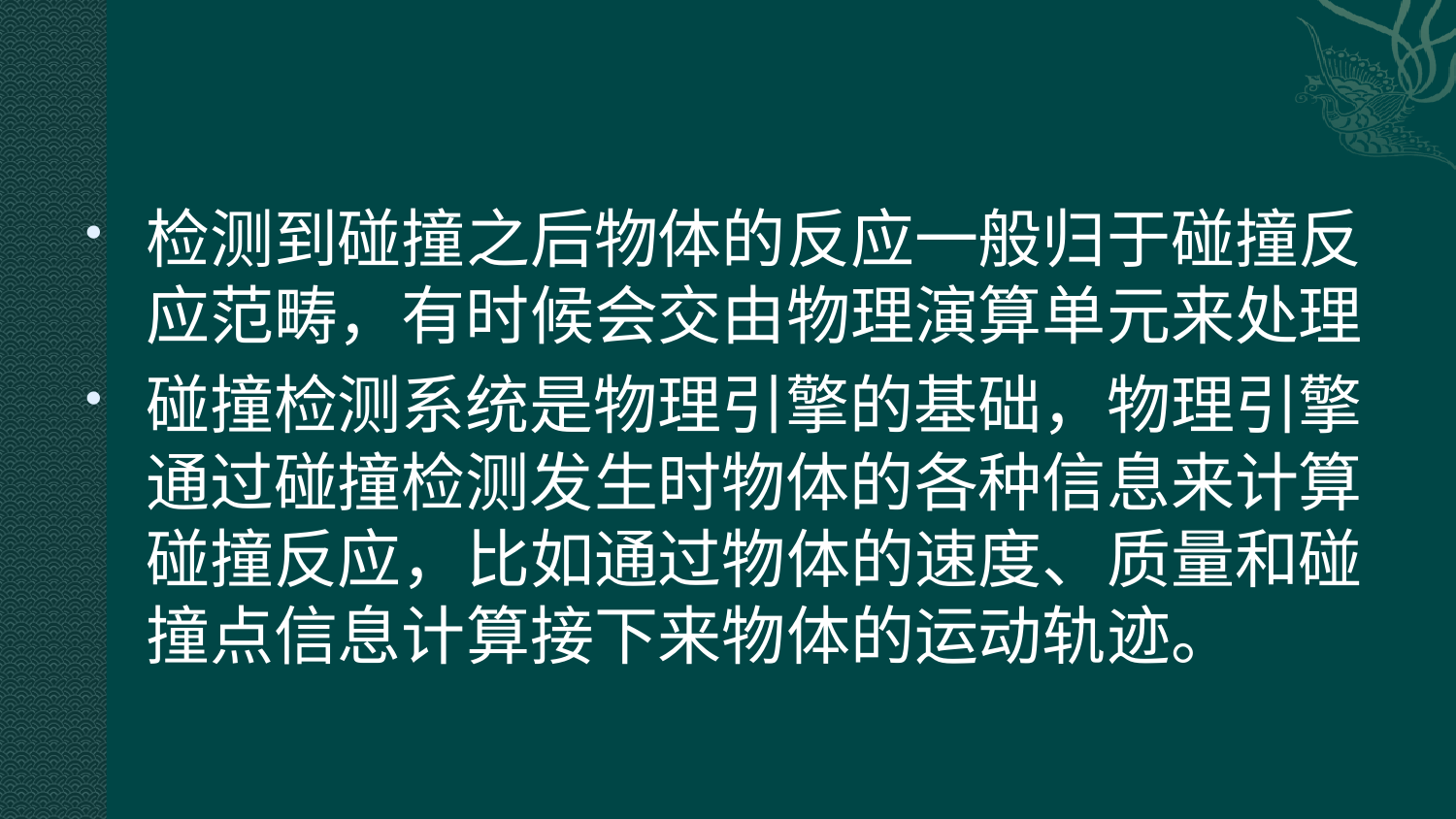

#
检测到碰撞之后物体的反应一般归于碰撞反应范畴，有时候会交由物理演算单元来处理
碰撞检测系统是物理引擎的基础，物理引擎通过碰撞检测发生时物体的各种信息来计算碰撞反应，比如通过物体的速度、质量和碰撞点信息计算接下来物体的运动轨迹。